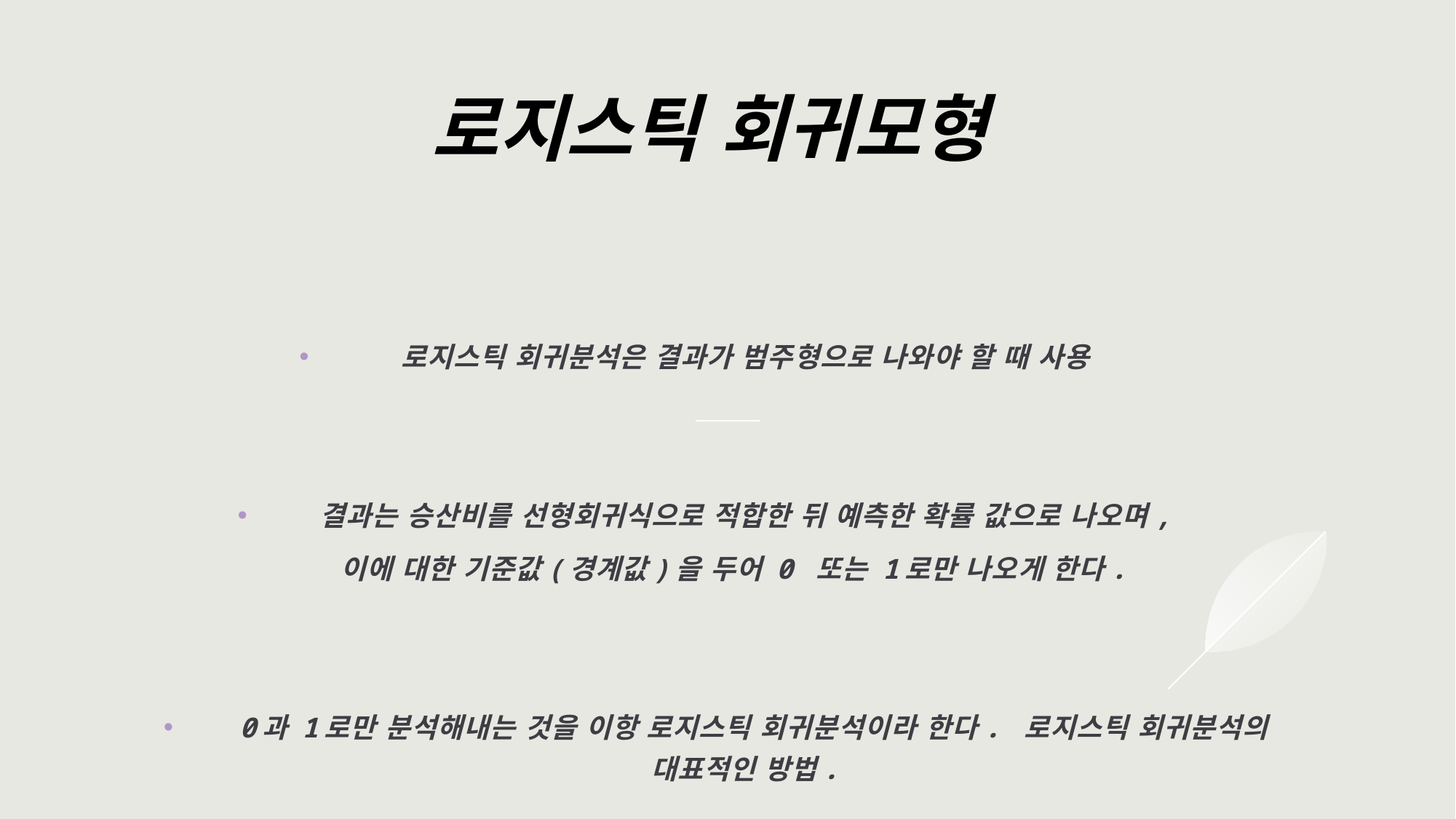

# 로지스틱 회귀모형
로지스틱 회귀분석은 결과가 범주형으로 나와야 할 때 사용

결과는 승산비를 선형회귀식으로 적합한 뒤 예측한 확률 값으로 나오며,
 이에 대한 기준값(경계값)을 두어 0 또는 1로만 나오게 한다.

 0과 1로만 분석해내는 것을 이항 로지스틱 회귀분석이라 한다. 로지스틱 회귀분석의 대표적인 방법.